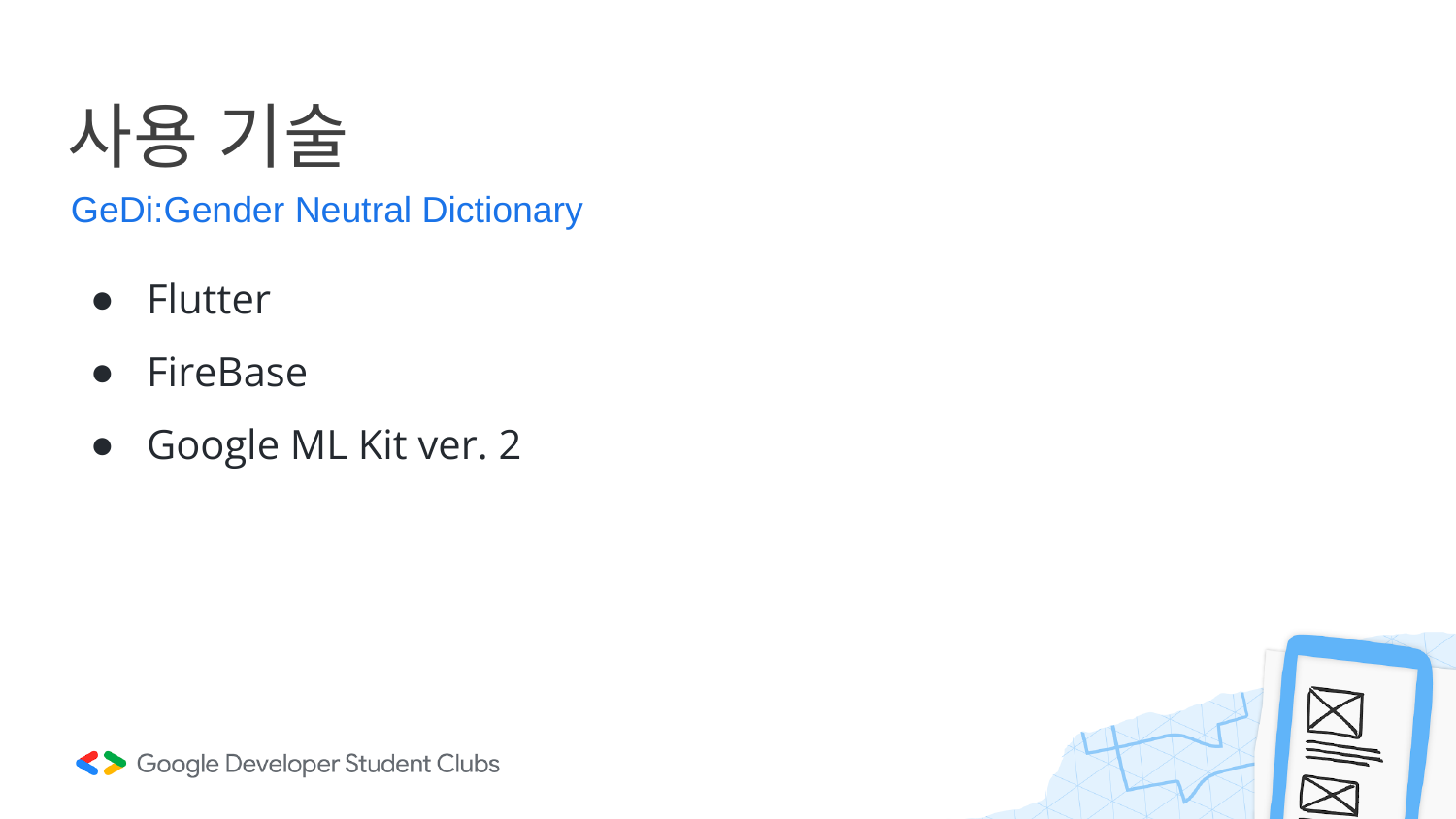

# 사용 기술
GeDi:Gender Neutral Dictionary

Flutter
FireBase
Google ML Kit ver. 2